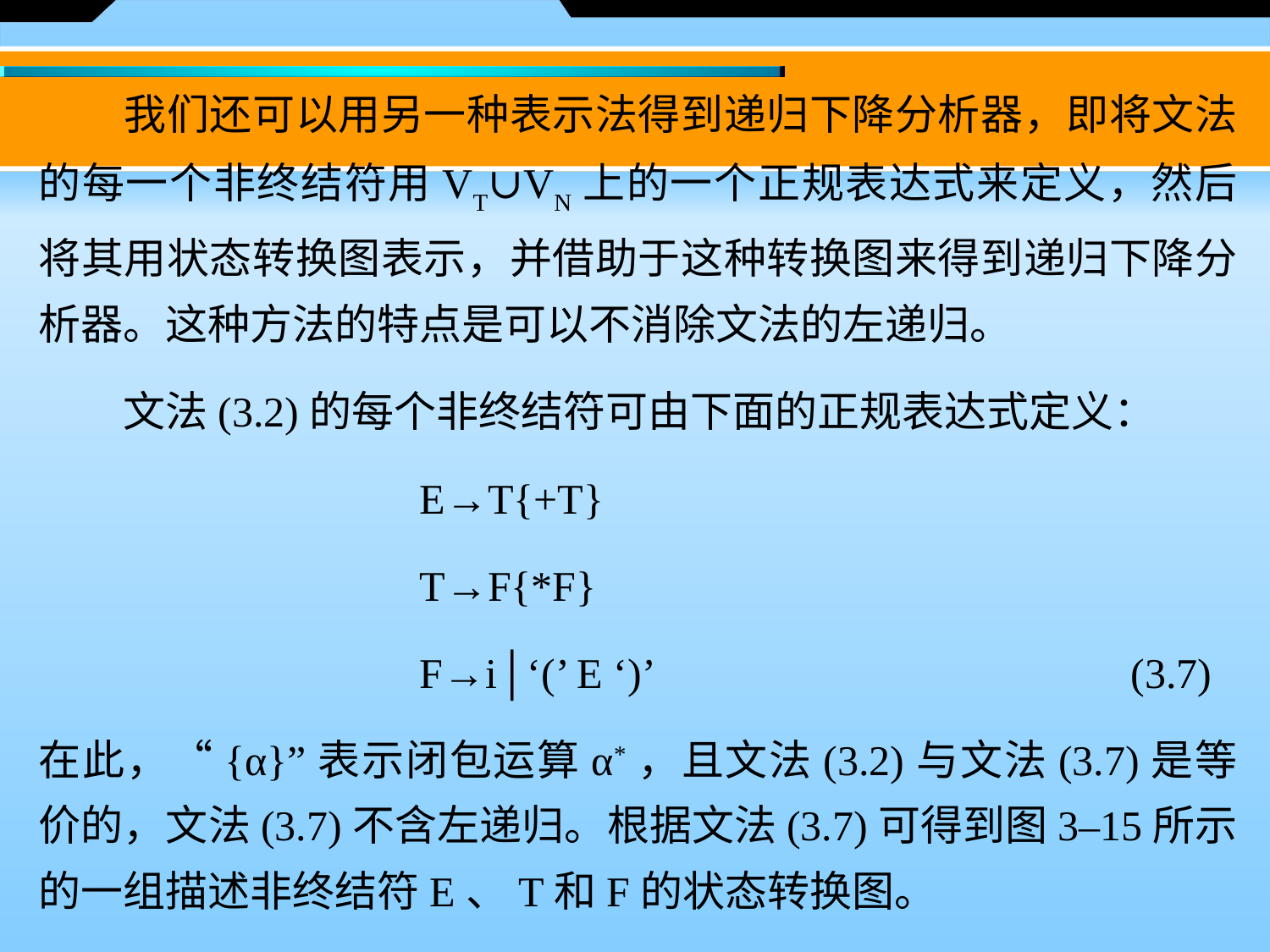

我们还可以用另一种表示法得到递归下降分析器，即将文法的每一个非终结符用VT∪VN上的一个正规表达式来定义，然后将其用状态转换图表示，并借助于这种转换图来得到递归下降分析器。这种方法的特点是可以不消除文法的左递归。
　　文法(3.2)的每个非终结符可由下面的正规表达式定义：
			E→T{+T}
			T→F{*F}
			F→i│‘(’ E ‘)’               　　　                  (3.7)
在此，“{α}”表示闭包运算α*，且文法(3.2)与文法(3.7)是等价的，文法(3.7)不含左递归。根据文法(3.7)可得到图3–15所示的一组描述非终结符E、T和F的状态转换图。